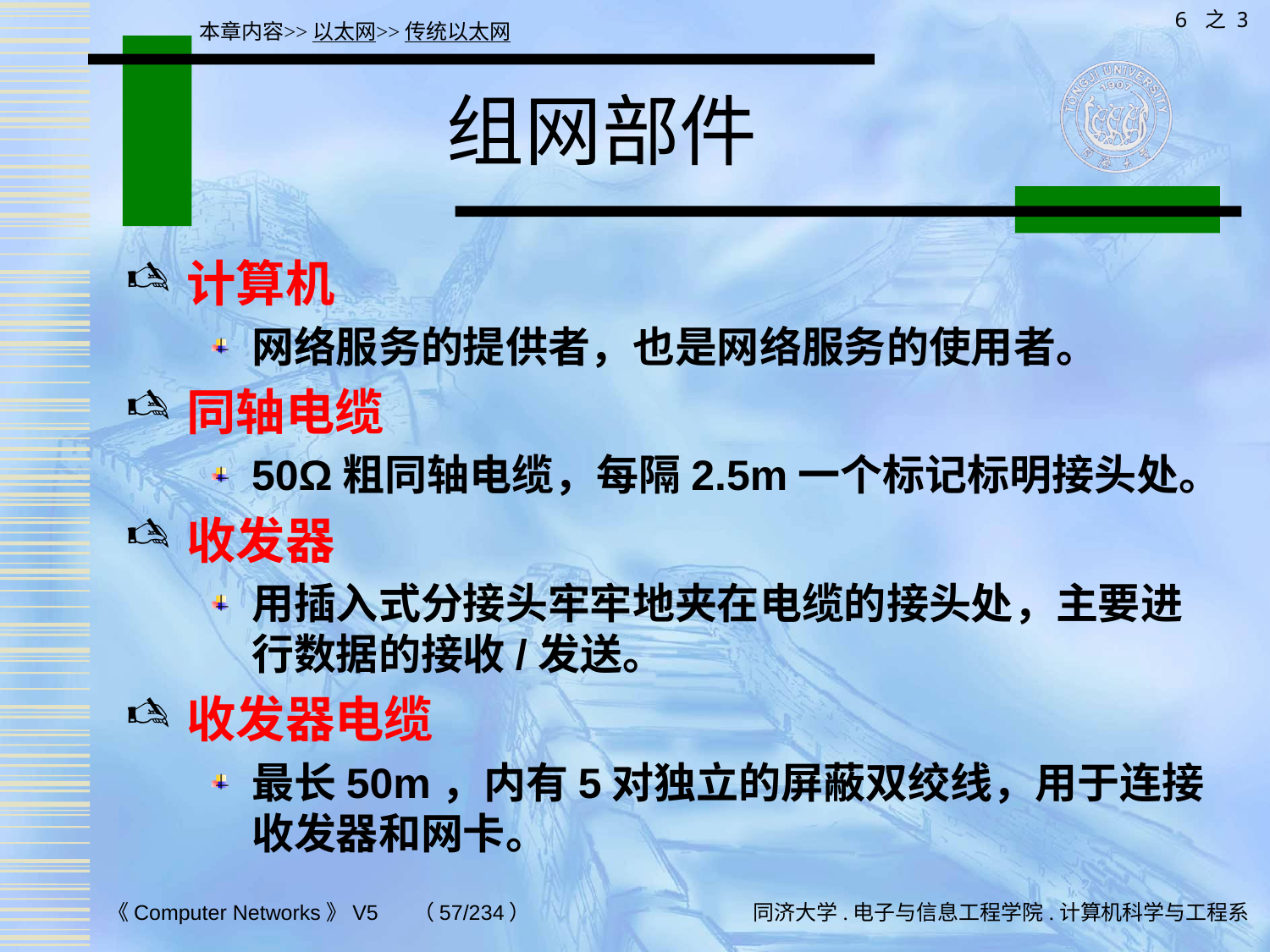

6 之 3
本章内容>>以太网>>传统以太网
# 组网部件
计算机
网络服务的提供者，也是网络服务的使用者。
同轴电缆
50Ω粗同轴电缆，每隔2.5m一个标记标明接头处。
收发器
用插入式分接头牢牢地夹在电缆的接头处，主要进行数据的接收/发送。
收发器电缆
最长50m，内有5对独立的屏蔽双绞线，用于连接收发器和网卡。